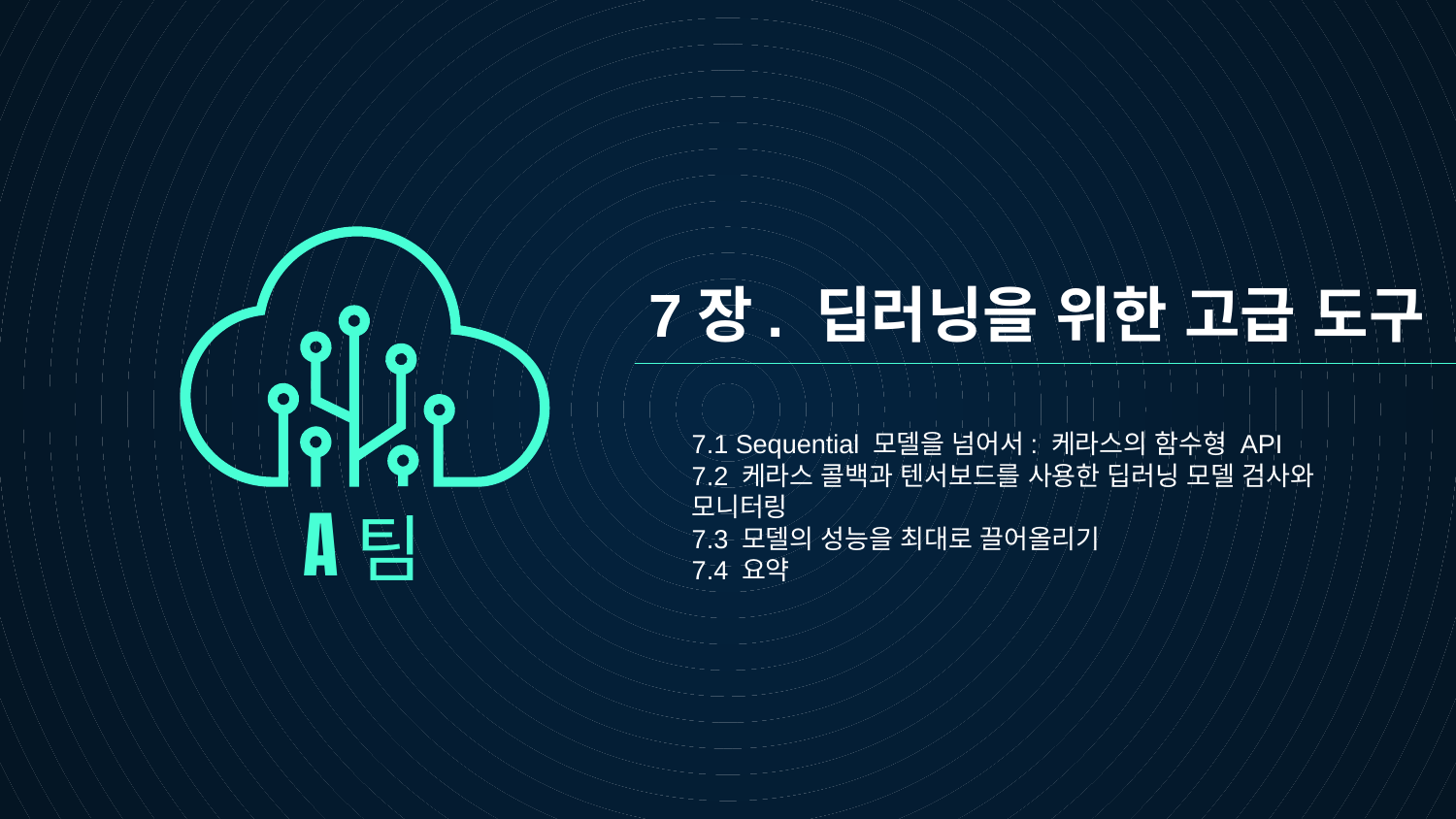

# 7장. 딥러닝을 위한 고급 도구
7.1 Sequential 모델을 넘어서: 케라스의 함수형 API
7.2 케라스 콜백과 텐서보드를 사용한 딥러닝 모델 검사와 모니터링
7.3 모델의 성능을 최대로 끌어올리기
7.4 요약

A팀